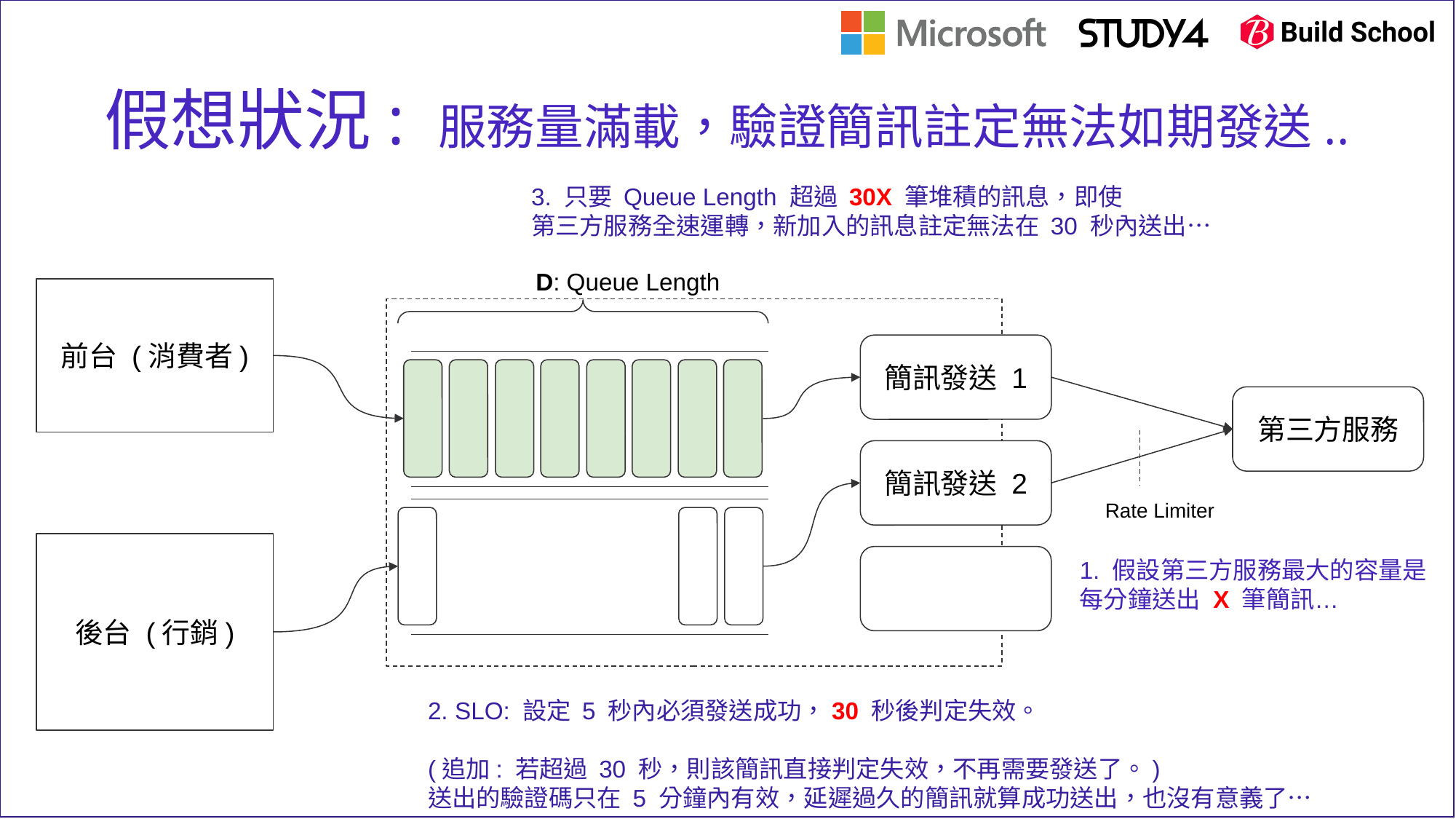

# 假想狀況: 服務量滿載，驗證簡訊註定無法如期發送..

3. 只要 Queue Length 超過 30X 筆堆積的訊息，即使
第三方服務全速運轉，新加入的訊息註定無法在 30 秒內送出…
D: Queue Length
前台 (消費者)

簡訊發送 1

第三方服務
簡訊發送 2
Rate Limiter

後台 (行銷)

1. 假設第三方服務最大的容量是
每分鐘送出 X 筆簡訊…

2. SLO: 設定 5 秒內必須發送成功，30 秒後判定失效。
(追加: 若超過 30 秒，則該簡訊直接判定失效，不再需要發送了。)
送出的驗證碼只在 5 分鐘內有效，延遲過久的簡訊就算成功送出，也沒有意義了…